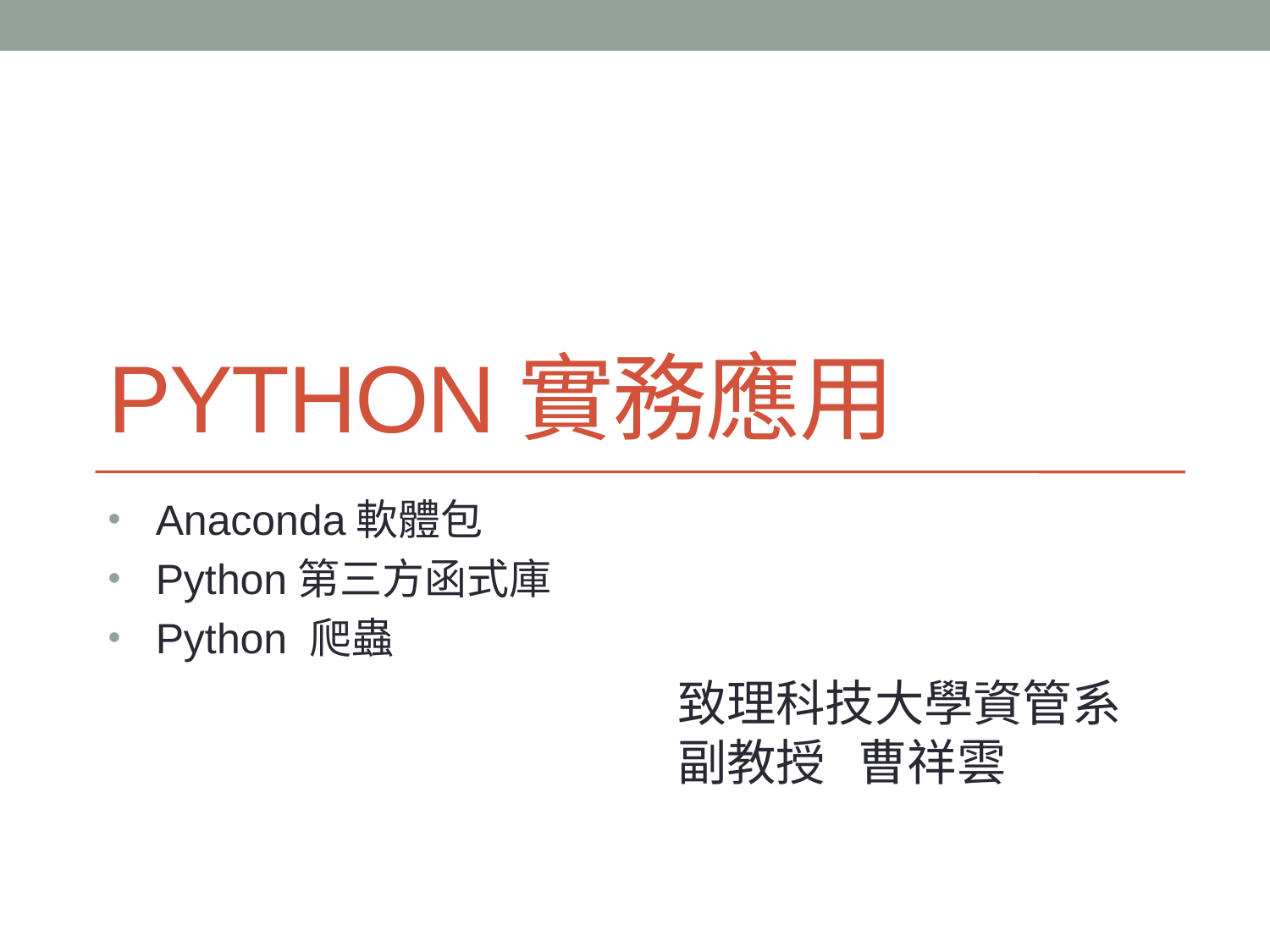

# Python實務應用
Anaconda軟體包
Python第三方函式庫
Python 爬蟲

致理科技大學資管系
副教授   曹祥雲